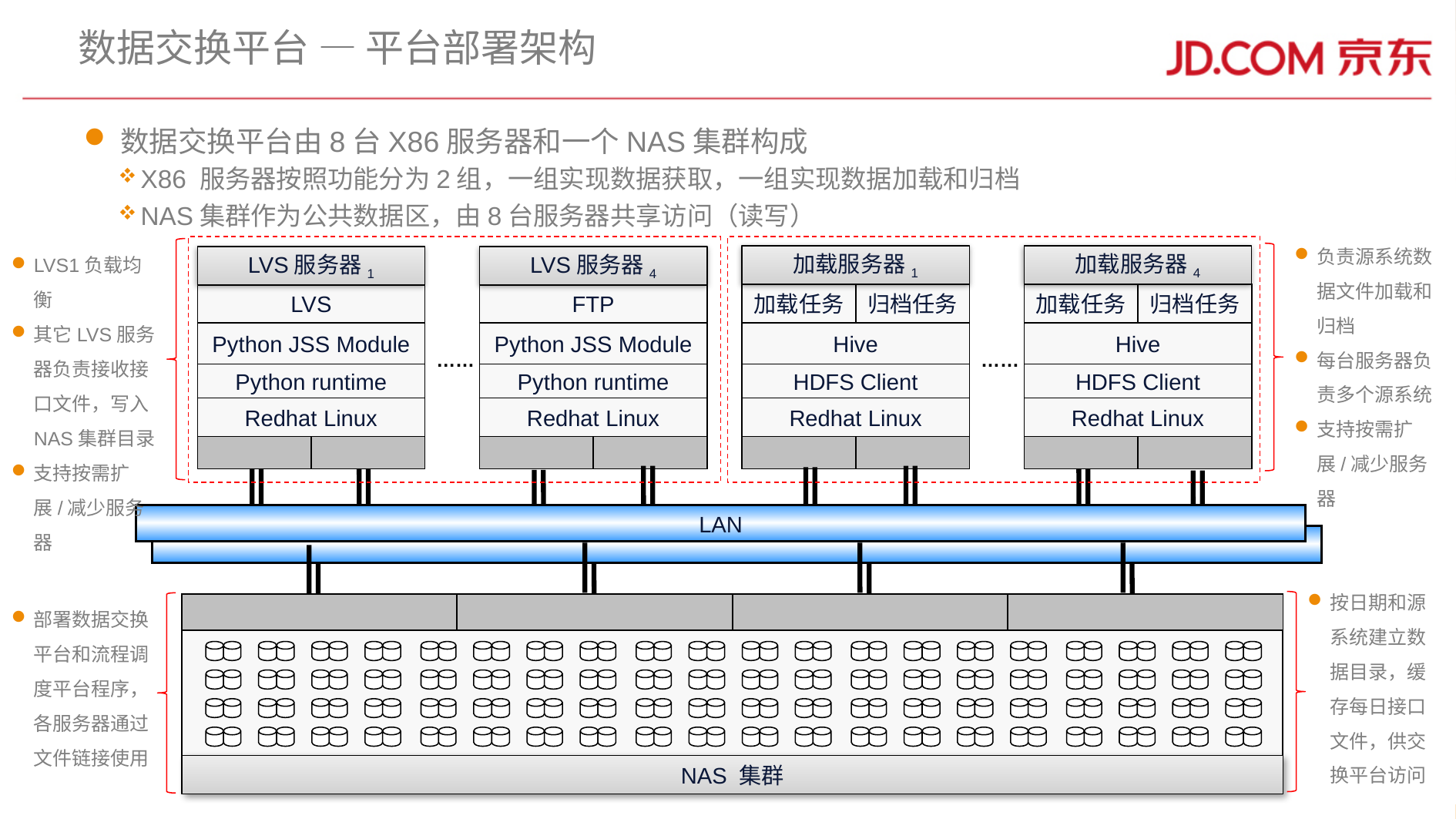

# 数据交换平台 — 平台部署架构
数据交换平台由8台X86服务器和一个NAS集群构成
X86 服务器按照功能分为2组，一组实现数据获取，一组实现数据加载和归档
NAS集群作为公共数据区，由8台服务器共享访问（读写）
负责源系统数据文件加载和归档
每台服务器负责多个源系统
支持按需扩展/减少服务器

LVS1负载均衡
其它LVS服务器负责接收接口文件，写入NAS集群目录
支持按需扩展/减少服务器

加载服务器1
加载任务
归档任务

Hive
HDFS Client
Redhat Linux

加载服务器4
加载任务
归档任务

Hive
HDFS Client
Redhat Linux

LVS服务器1
LVS

Python JSS Module
Python runtime
Redhat Linux

LVS服务器4
FTP

Python JSS Module
Python runtime
Redhat Linux

……
……

LAN

按日期和源系统建立数据目录，缓存每日接口文件，供交换平台访问
部署数据交换平台和流程调度平台程序，各服务器通过文件链接使用

NAS 集群